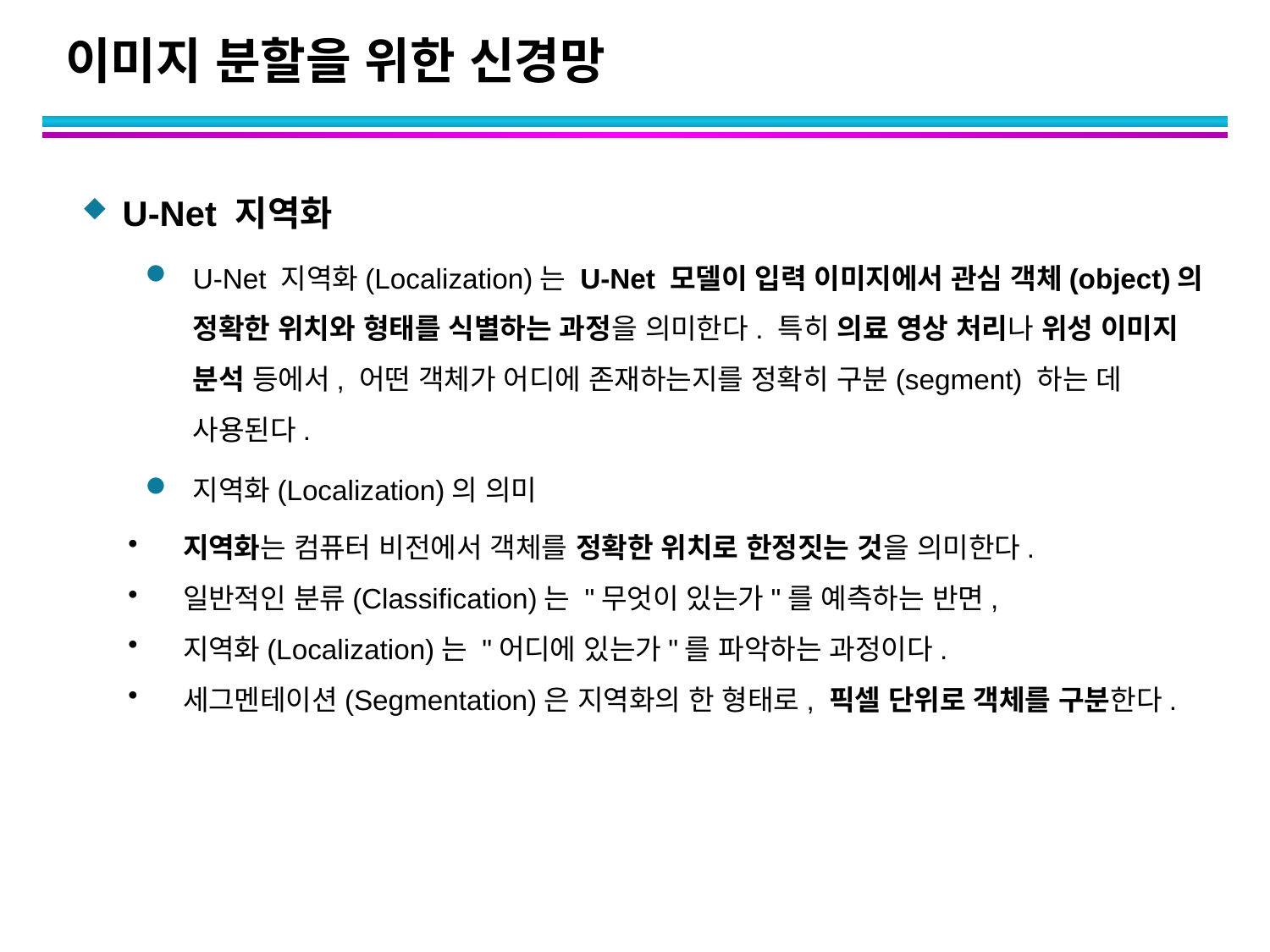

# 이미지 분할을 위한 신경망
U-Net 지역화
U-Net 지역화(Localization)는 U-Net 모델이 입력 이미지에서 관심 객체(object)의 정확한 위치와 형태를 식별하는 과정을 의미한다. 특히 의료 영상 처리나 위성 이미지 분석 등에서, 어떤 객체가 어디에 존재하는지를 정확히 구분(segment) 하는 데 사용된다.
지역화(Localization)의 의미
 지역화는 컴퓨터 비전에서 객체를 정확한 위치로 한정짓는 것을 의미한다.
 일반적인 분류(Classification)는 "무엇이 있는가"를 예측하는 반면,
 지역화(Localization)는 "어디에 있는가"를 파악하는 과정이다.
 세그멘테이션(Segmentation)은 지역화의 한 형태로, 픽셀 단위로 객체를 구분한다.